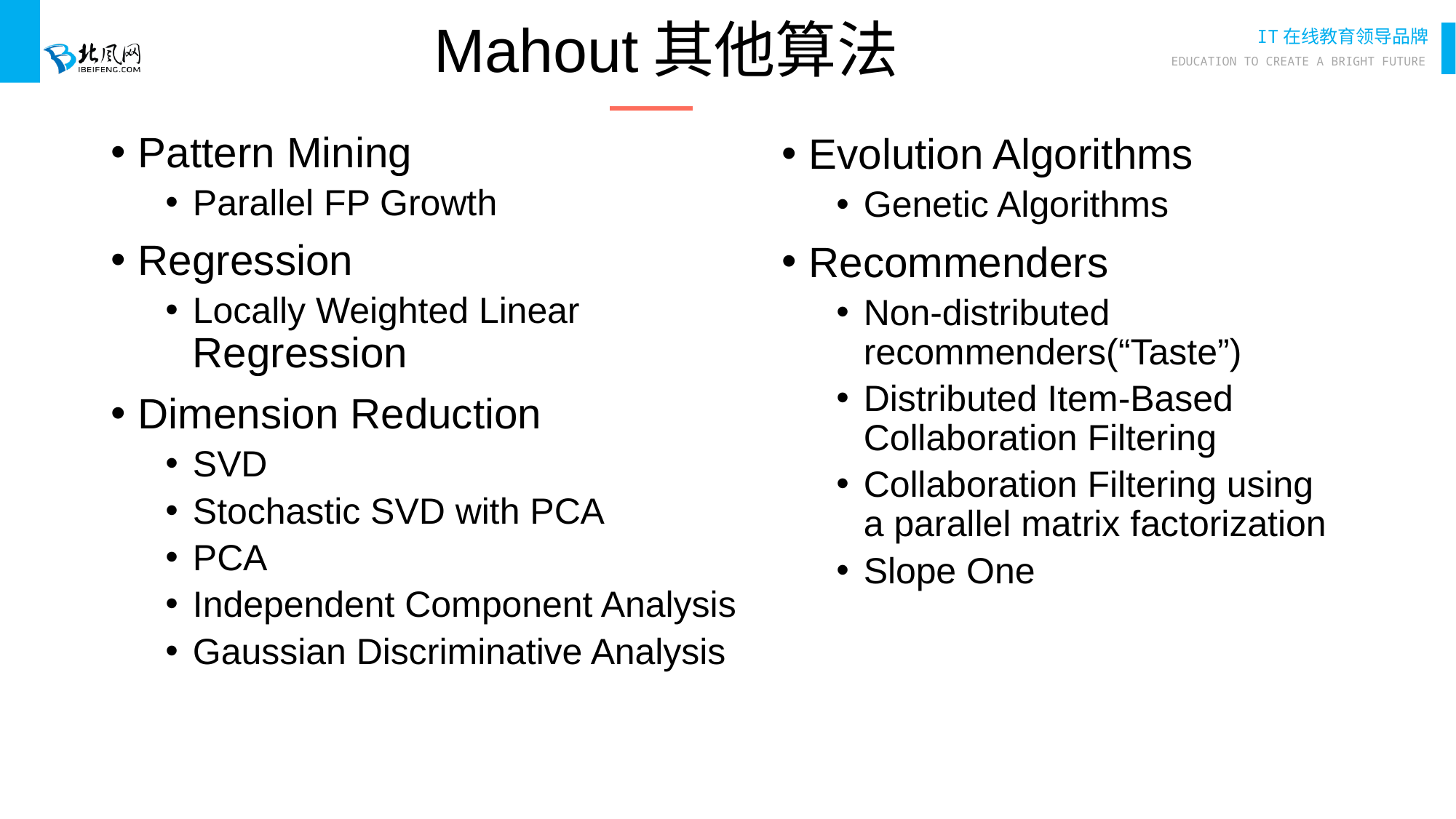

# Mahout其他算法
Pattern Mining
Parallel FP Growth
Regression
Locally Weighted Linear
Regression
Dimension Reduction
SVD
Stochastic SVD with PCA
PCA
Independent Component Analysis
Gaussian Discriminative Analysis
Evolution Algorithms
Genetic Algorithms
Recommenders
Non-distributed recommenders(“Taste”)
Distributed Item-Based Collaboration Filtering
Collaboration Filtering using a parallel matrix factorization
Slope One